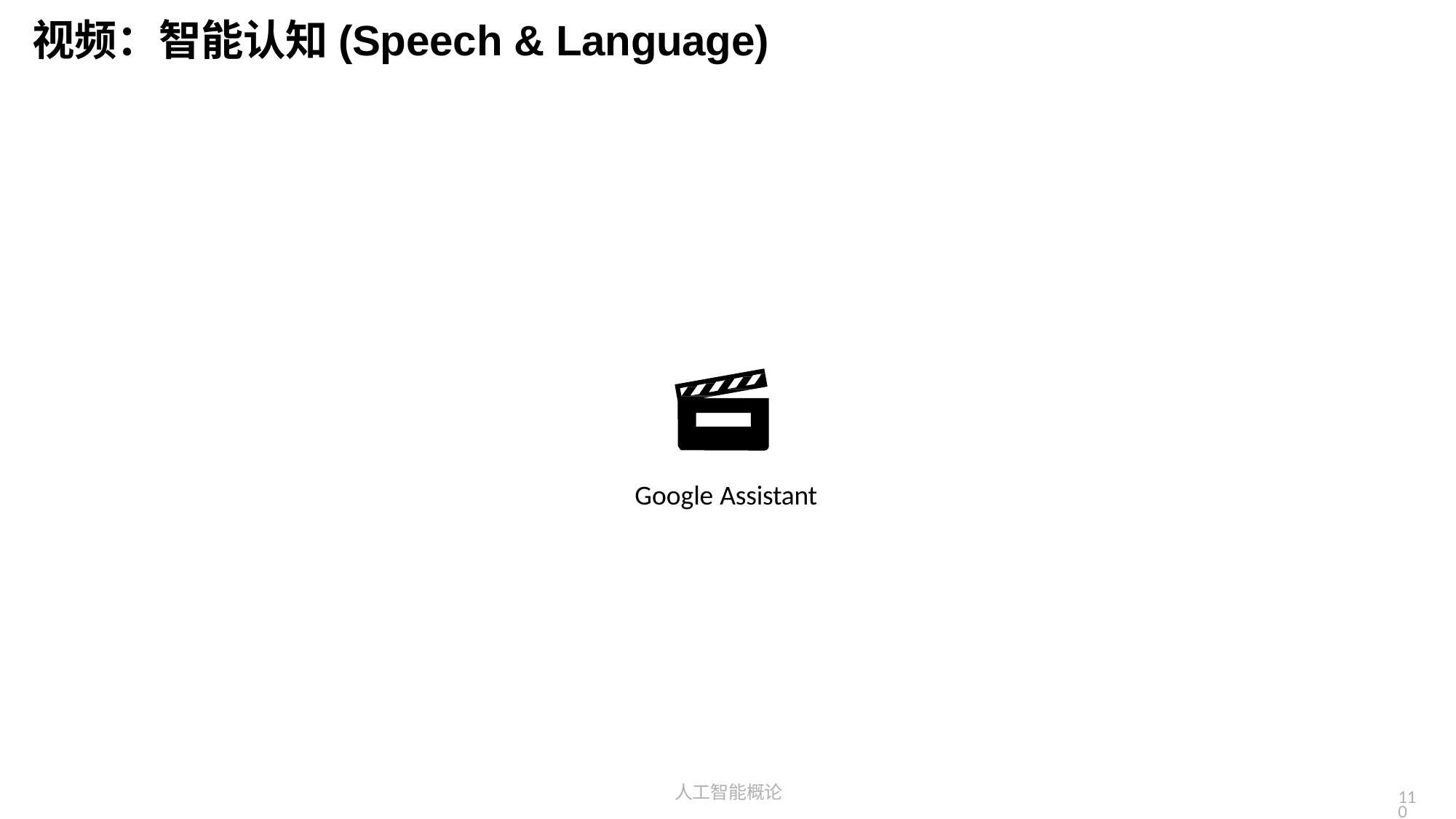

# 视频：智能认知(Speech & Language)

Google Assistant
人工智能概论
110